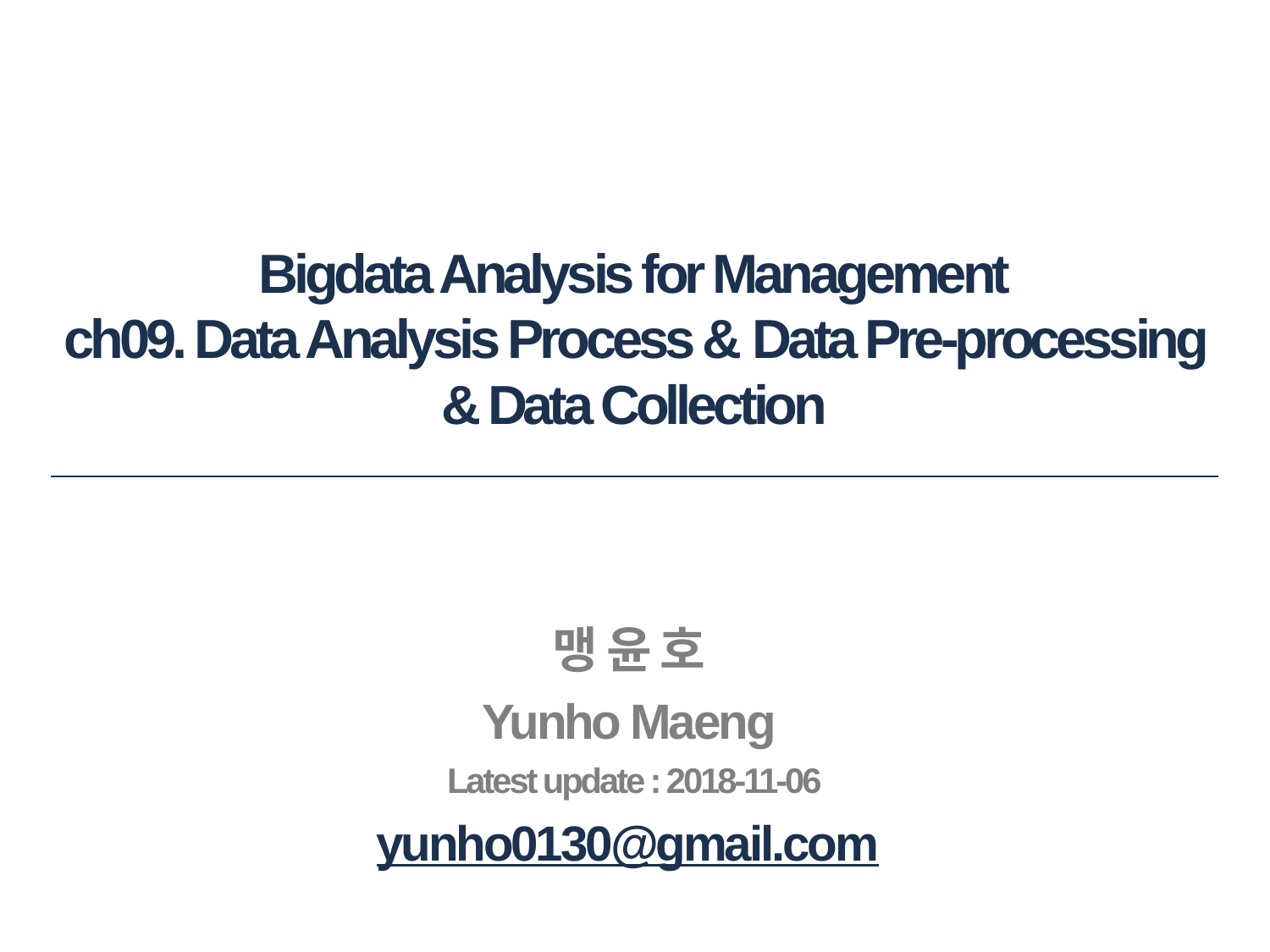

# Bigdata Analysis for Management ch09. Data Analysis Process & Data Pre-processing & Data Collection

맹 윤 호
Yunho Maeng
Latest update : 2018-11-06
yunho0130@gmail.com